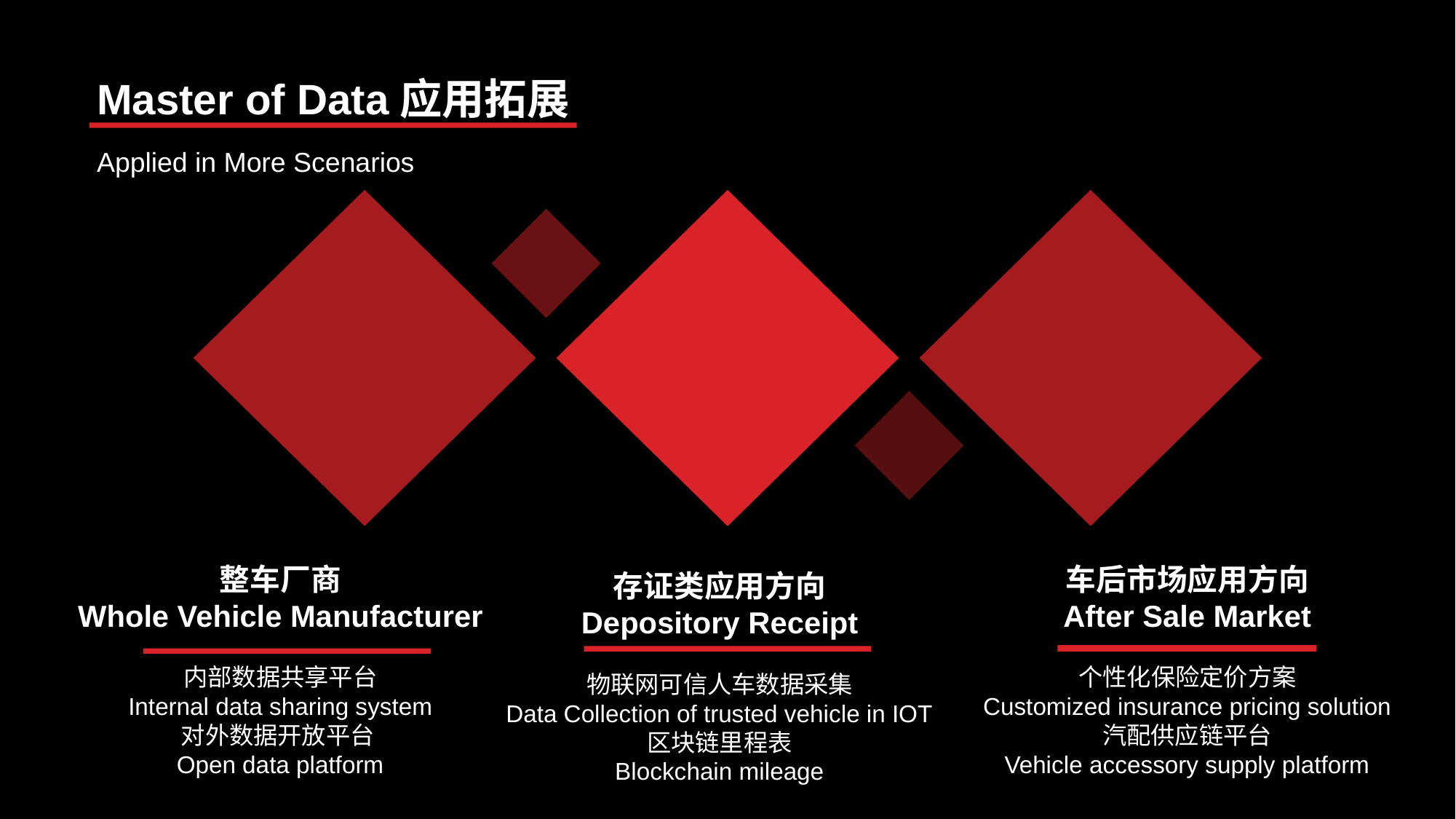

Master of Data应用拓展
Applied in More Scenarios

整车厂商
Whole Vehicle Manufacturer

内部数据共享平台
Internal data sharing system
对外数据开放平台
Open data platform
车后市场应用方向
After Sale Market

个性化保险定价方案
Customized insurance pricing solution
汽配供应链平台
Vehicle accessory supply platform
存证类应用方向
Depository Receipt

物联网可信人车数据采集
Data Collection of trusted vehicle in IOT
区块链里程表
Blockchain mileage